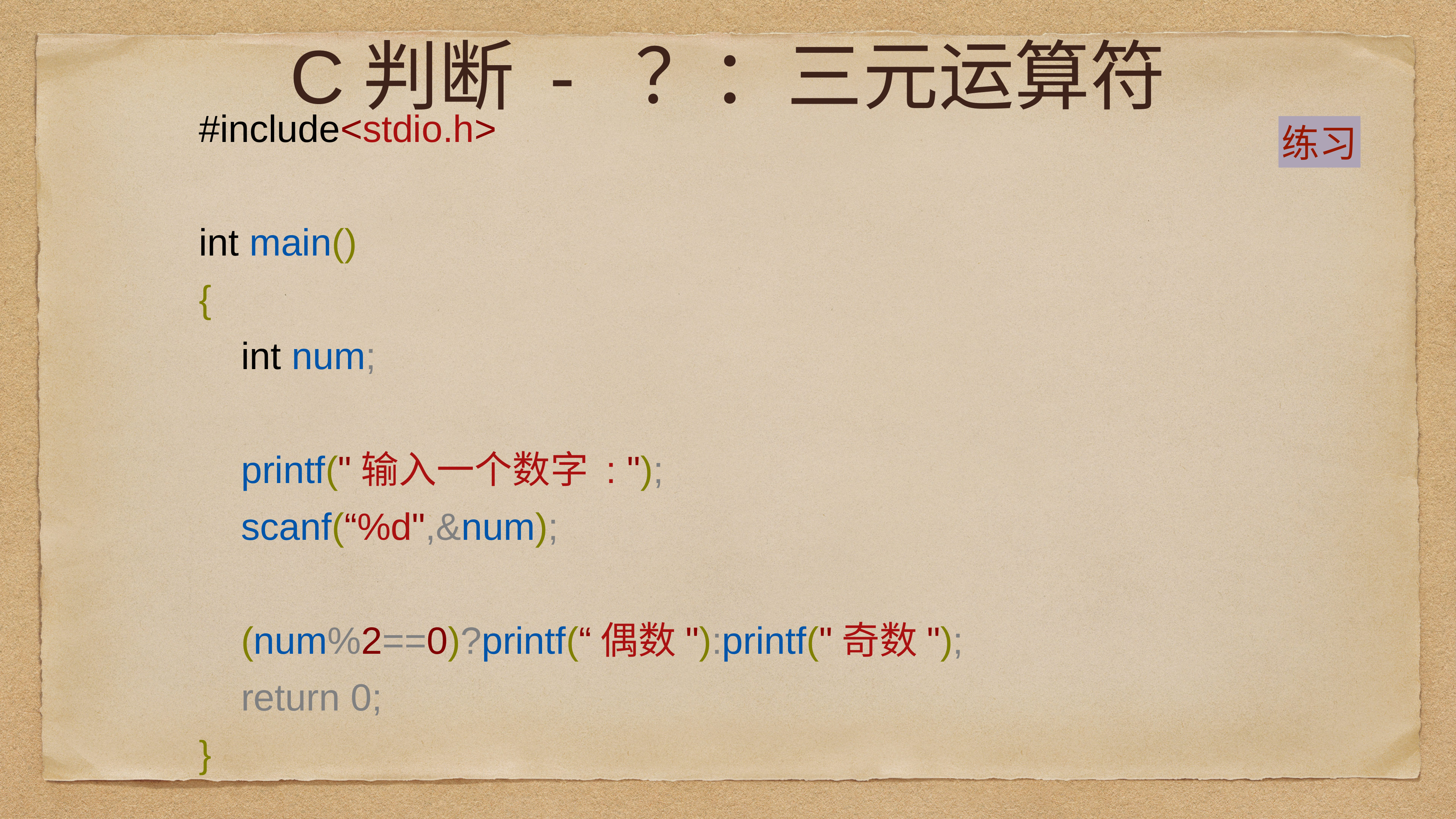

# C判断 -  ？：三元运算符
练习
#include<stdio.h>

int main()
{
    int num;

    printf("输入一个数字 : ");
    scanf(“%d",&num);

    (num%2==0)?printf(“偶数"):printf("奇数");
    return 0;
}